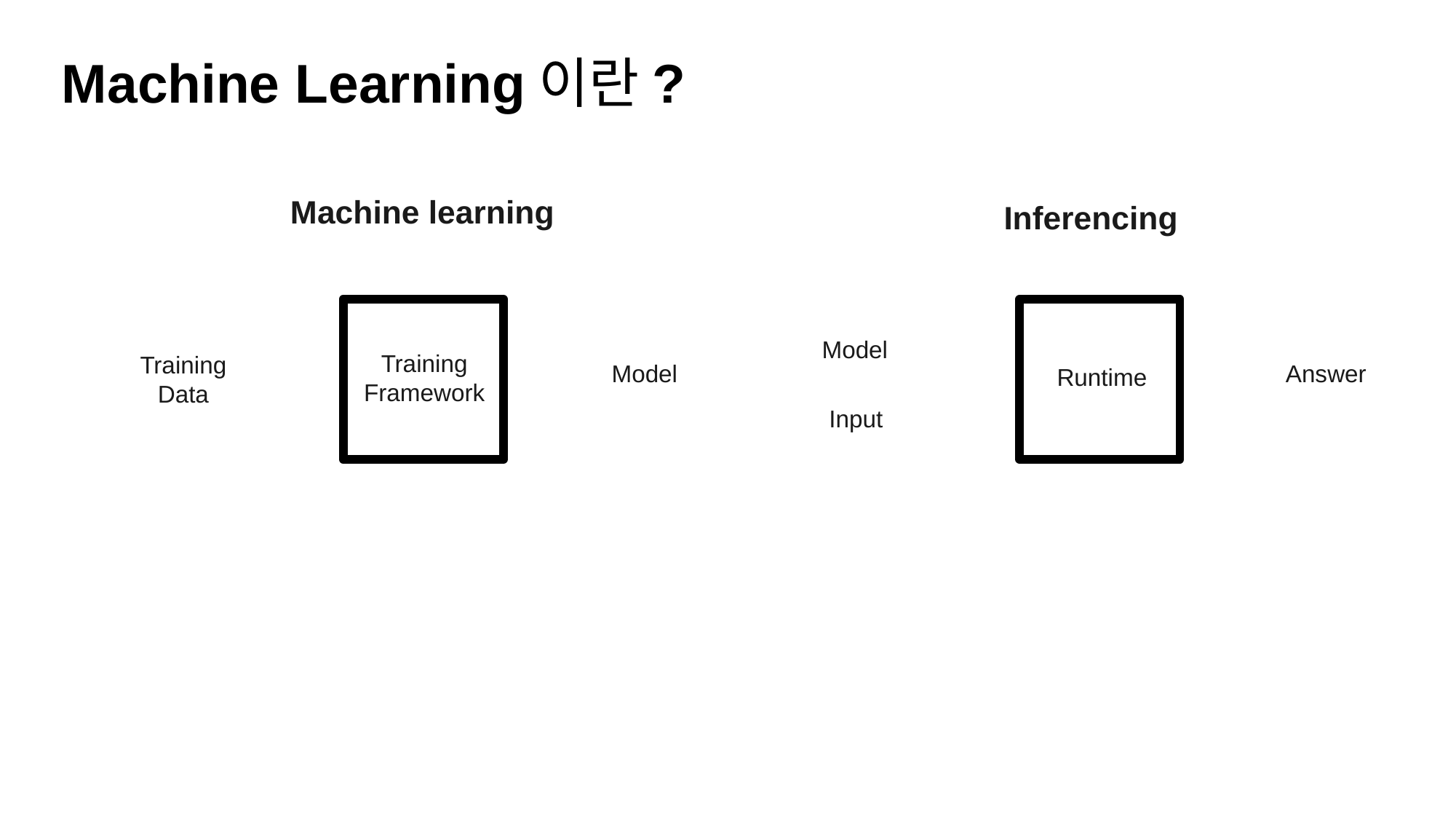

# Machine Learning이란?
Machine learning

Inferencing
Programming

Training
Data
Model

Model
Training
Framework
Answer
Runtime
Input